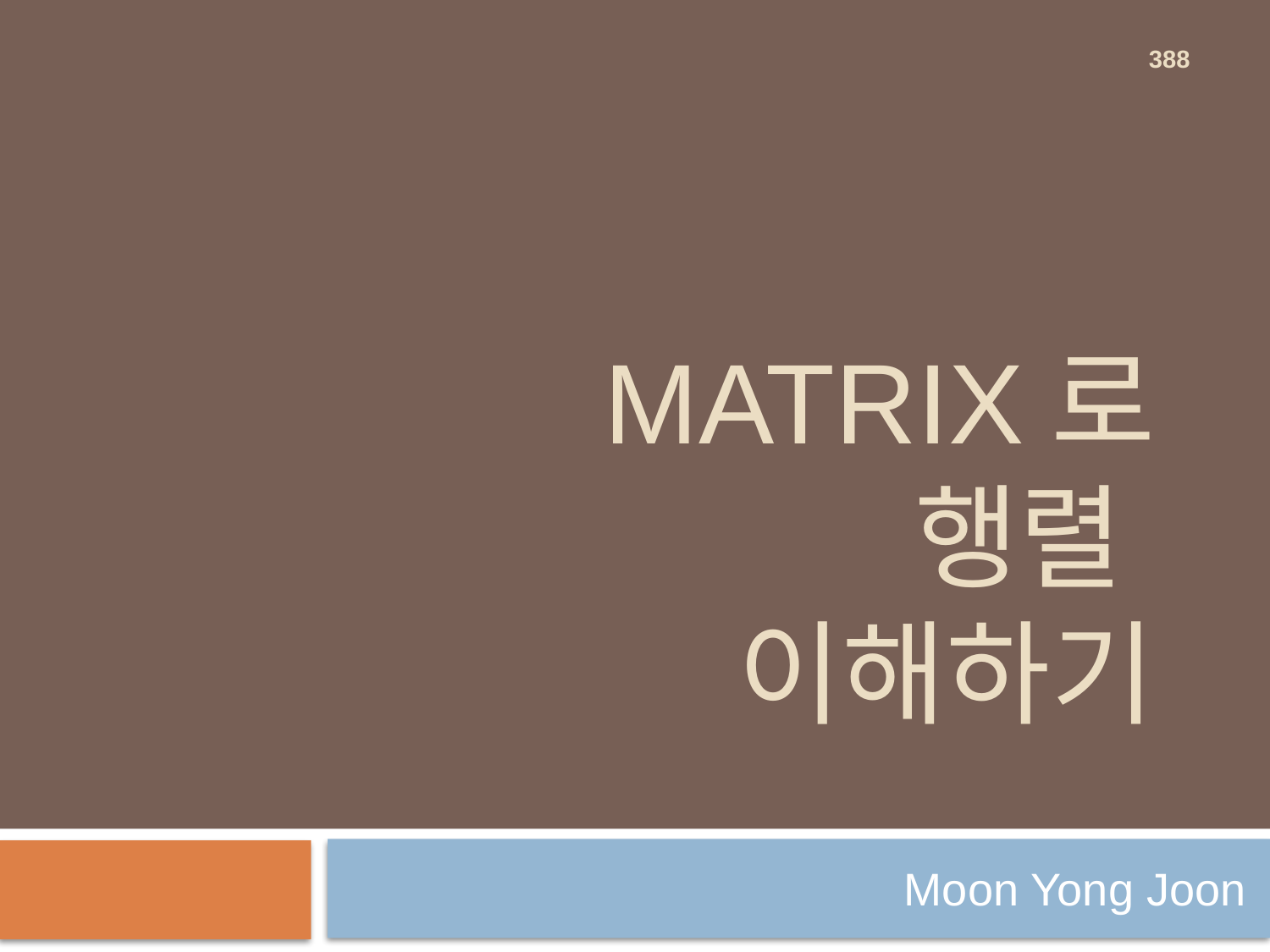

388
# matrix로 행렬 이해하기
Moon Yong Joon